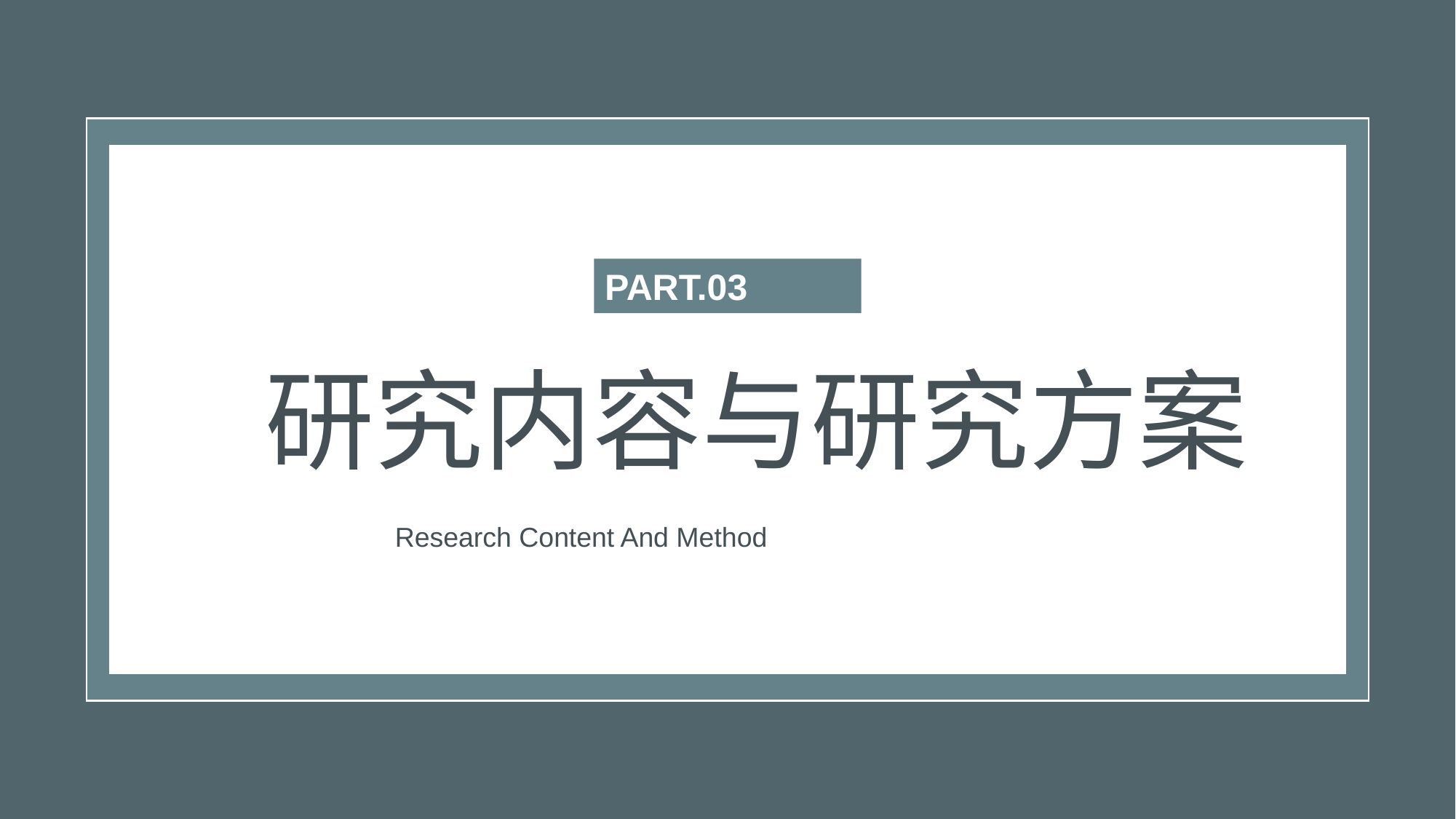

PART.03
研究内容与研究方案
Research Content And Method
8